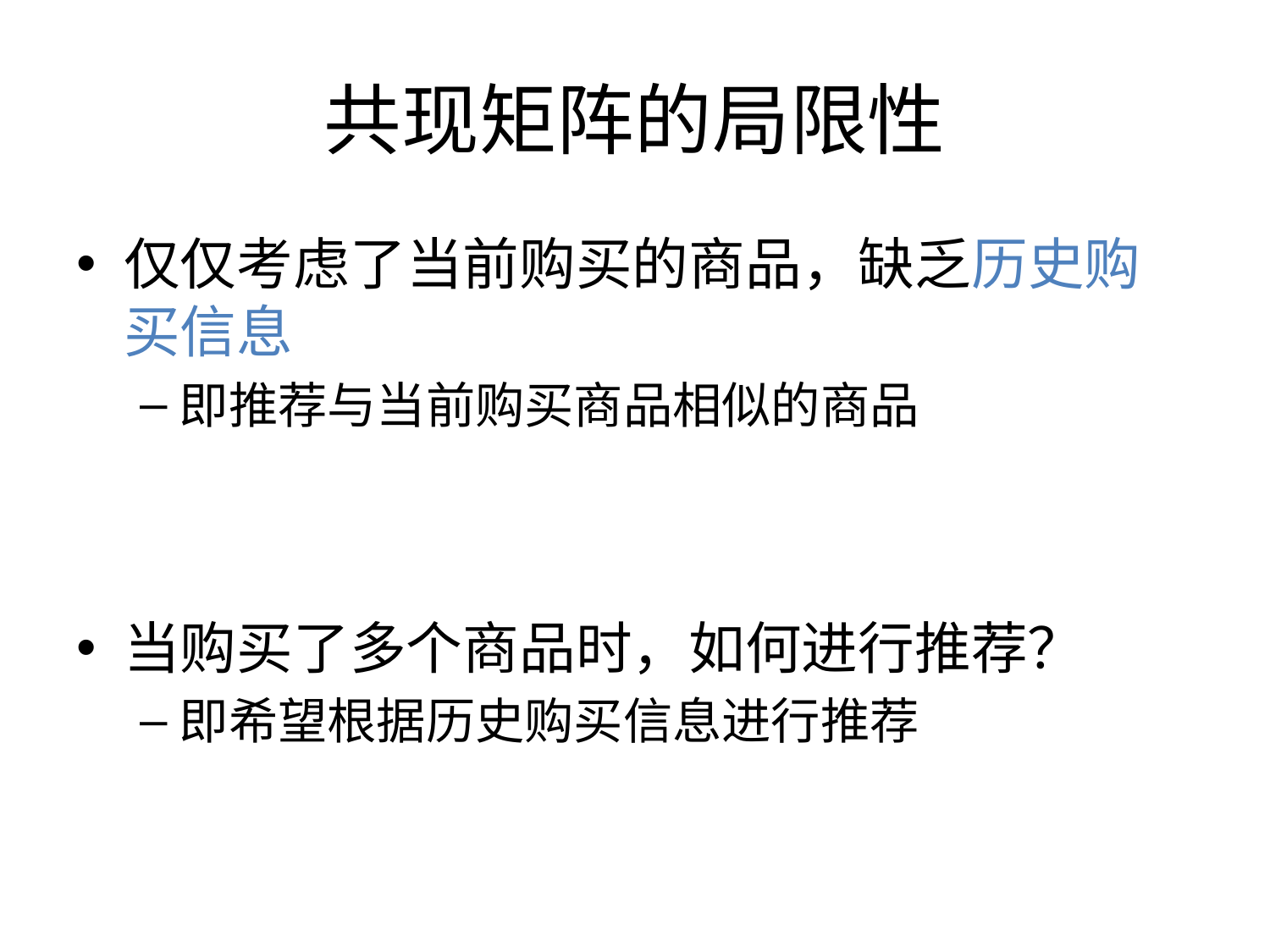

# 共现矩阵的局限性
仅仅考虑了当前购买的商品，缺乏历史购买信息
即推荐与当前购买商品相似的商品

当购买了多个商品时，如何进行推荐？
即希望根据历史购买信息进行推荐